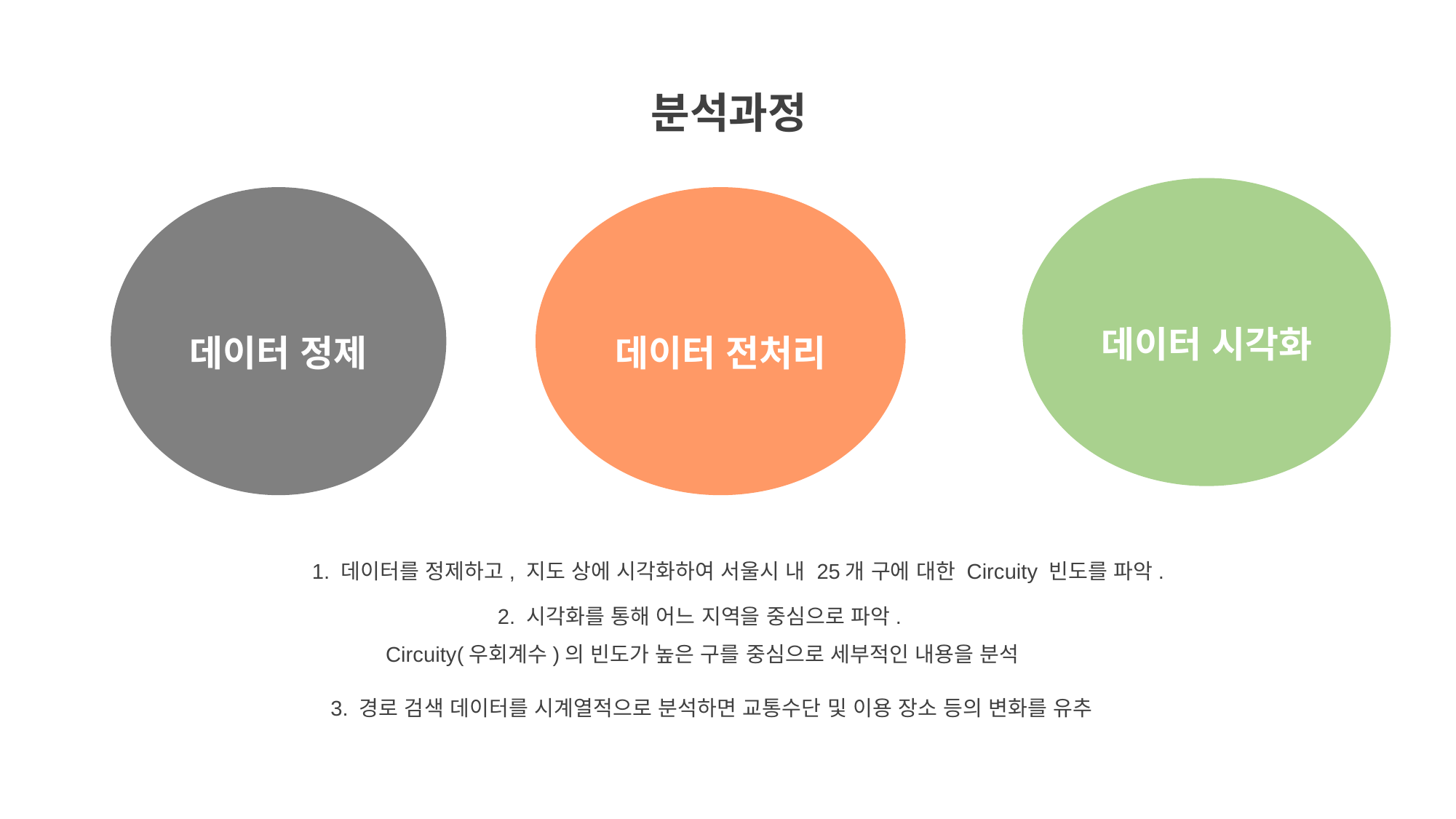

분석과정
데이터 시각화
데이터 전처리
데이터 정제
1. 데이터를 정제하고, 지도 상에 시각화하여 서울시 내 25개 구에 대한 Circuity 빈도를 파악.
2. 시각화를 통해 어느 지역을 중심으로 파악.
Circuity(우회계수)의 빈도가 높은 구를 중심으로 세부적인 내용을 분석
3. 경로 검색 데이터를 시계열적으로 분석하면 교통수단 및 이용 장소 등의 변화를 유추